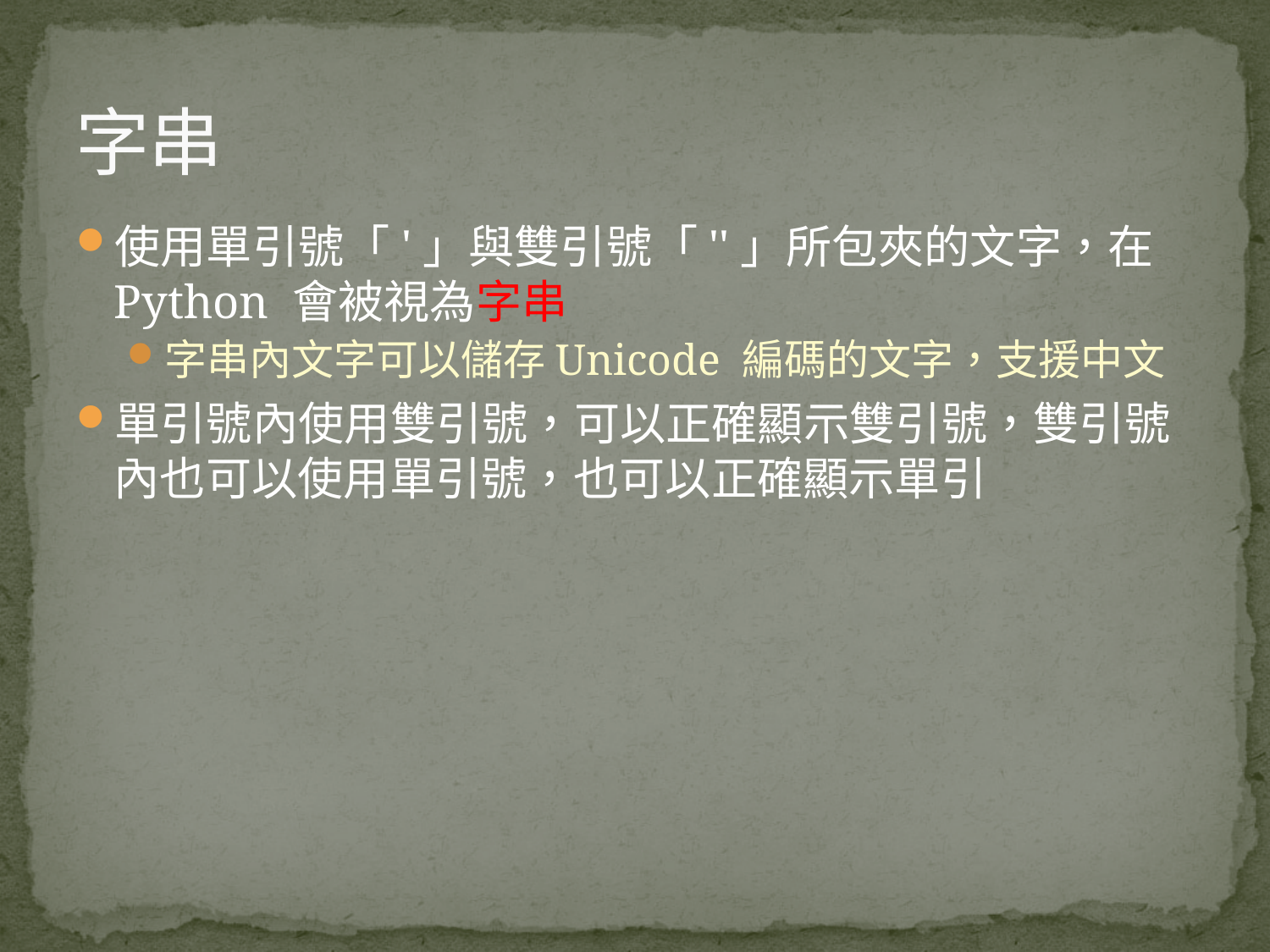

# 字串
使用單引號「'」與雙引號「''」所包夾的文字，在Python 會被視為字串
字串內文字可以儲存Unicode 編碼的文字，支援中文
單引號內使用雙引號，可以正確顯示雙引號，雙引號內也可以使用單引號，也可以正確顯示單引
176